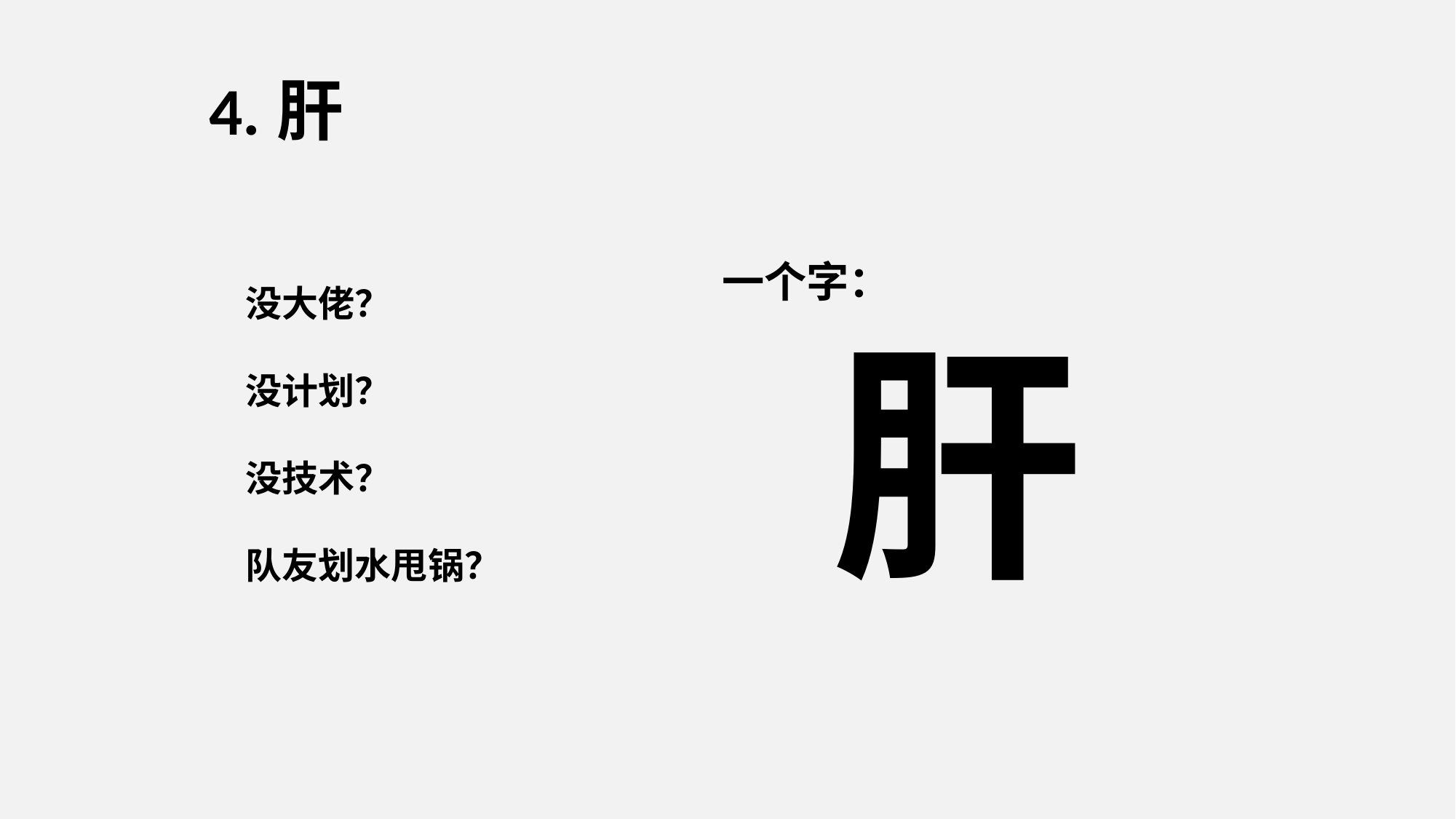

4.肝
一个字：
	肝
没大佬？

没计划？

没技术？

队友划水甩锅？